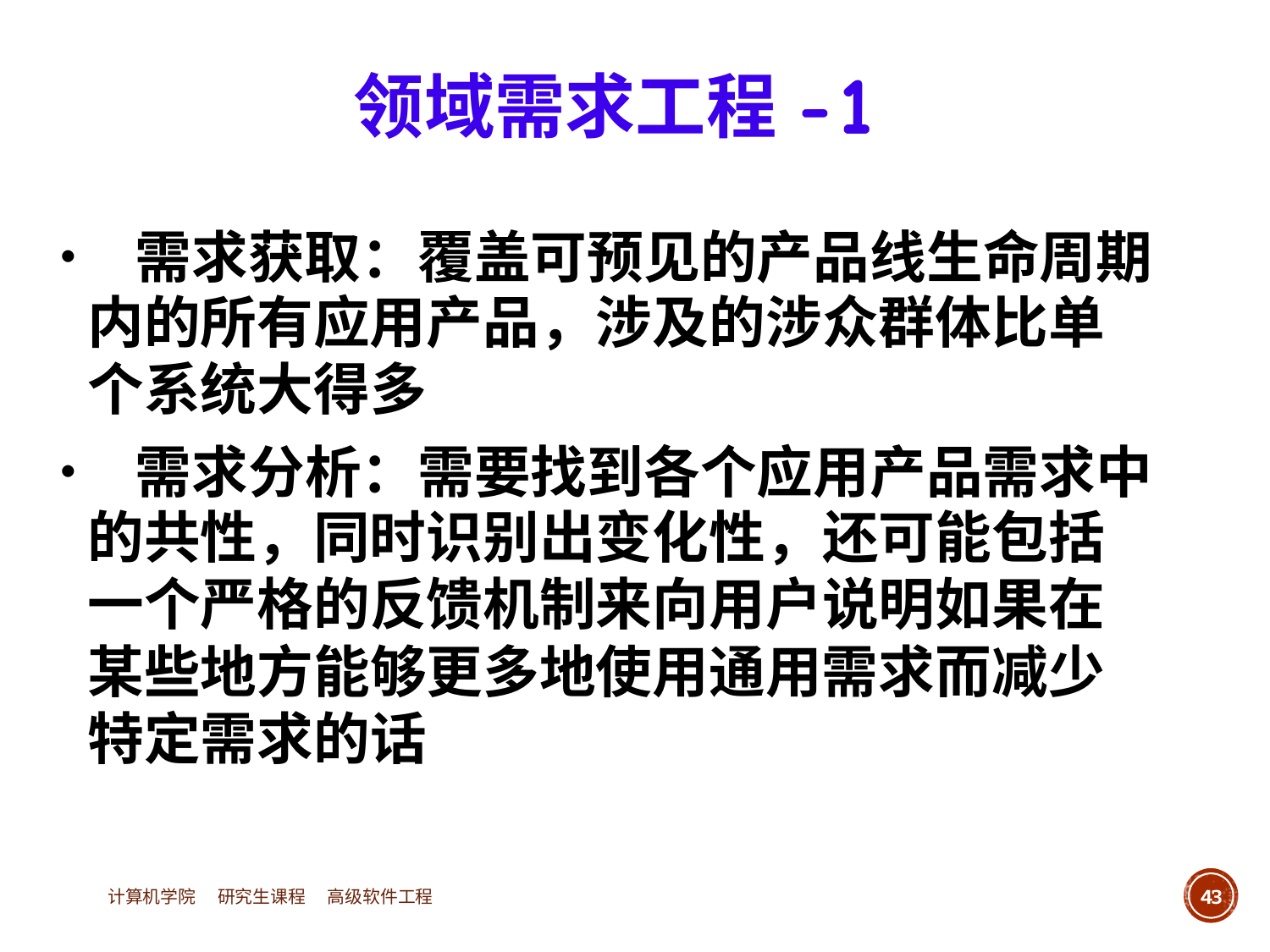

领域需求工程-1

•  需求获取：覆盖可预见的产品线生命周期
	内的所有应用产品，涉及的涉众群体比单
	个系统大得多
•  需求分析：需要找到各个应用产品需求中
	的共性，同时识别出变化性，还可能包括
	一个严格的反馈机制来向用户说明如果在
	某些地方能够更多地使用通用需求而减少
	特定需求的话
计算机学院    研究生课程    高级软件工程
43